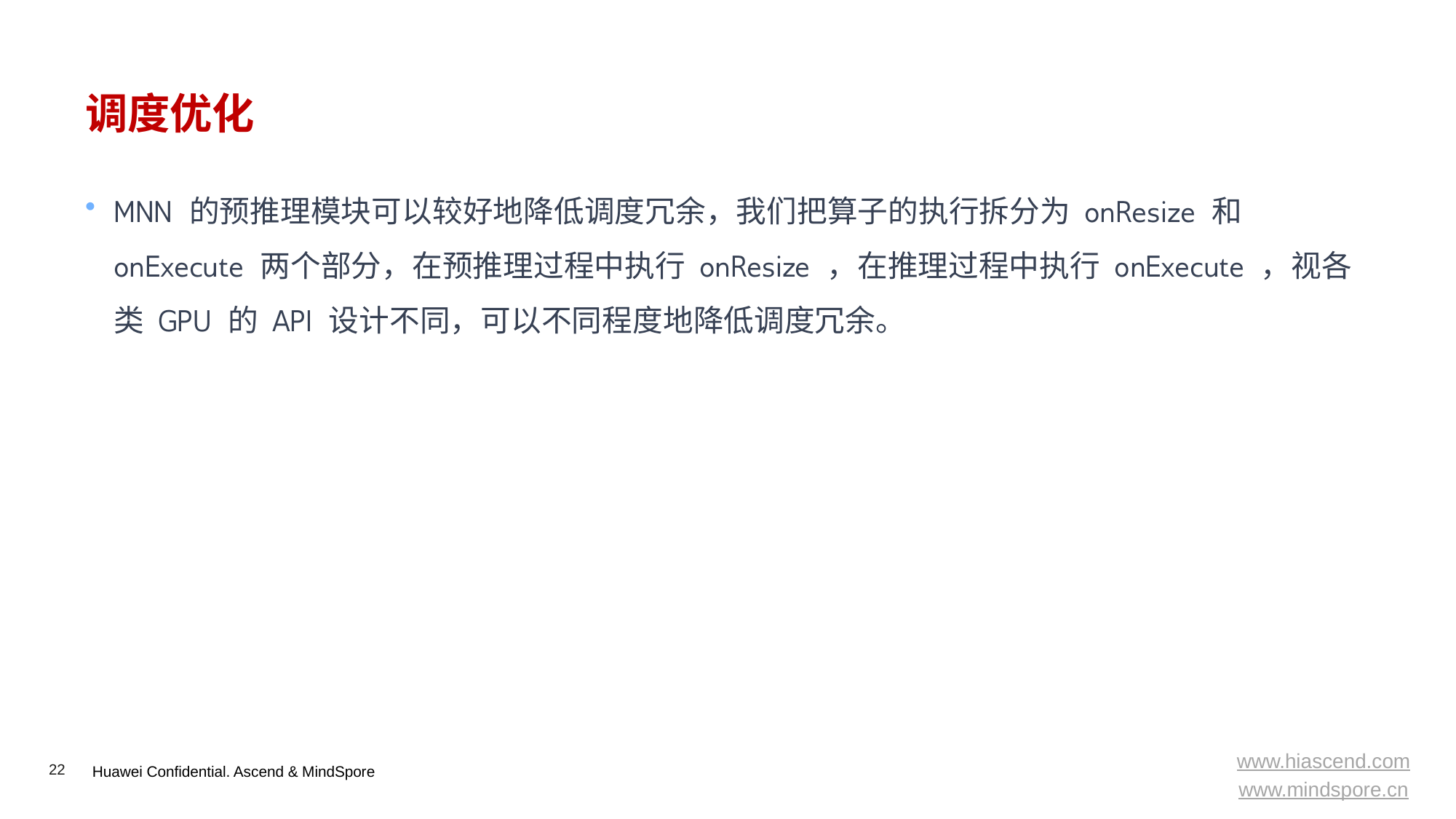

# 调度优化
MNN 的预推理模块可以较好地降低调度冗余，我们把算子的执行拆分为 onResize 和 onExecute 两个部分，在预推理过程中执行 onResize ，在推理过程中执行 onExecute ，视各类 GPU 的 API 设计不同，可以不同程度地降低调度冗余。